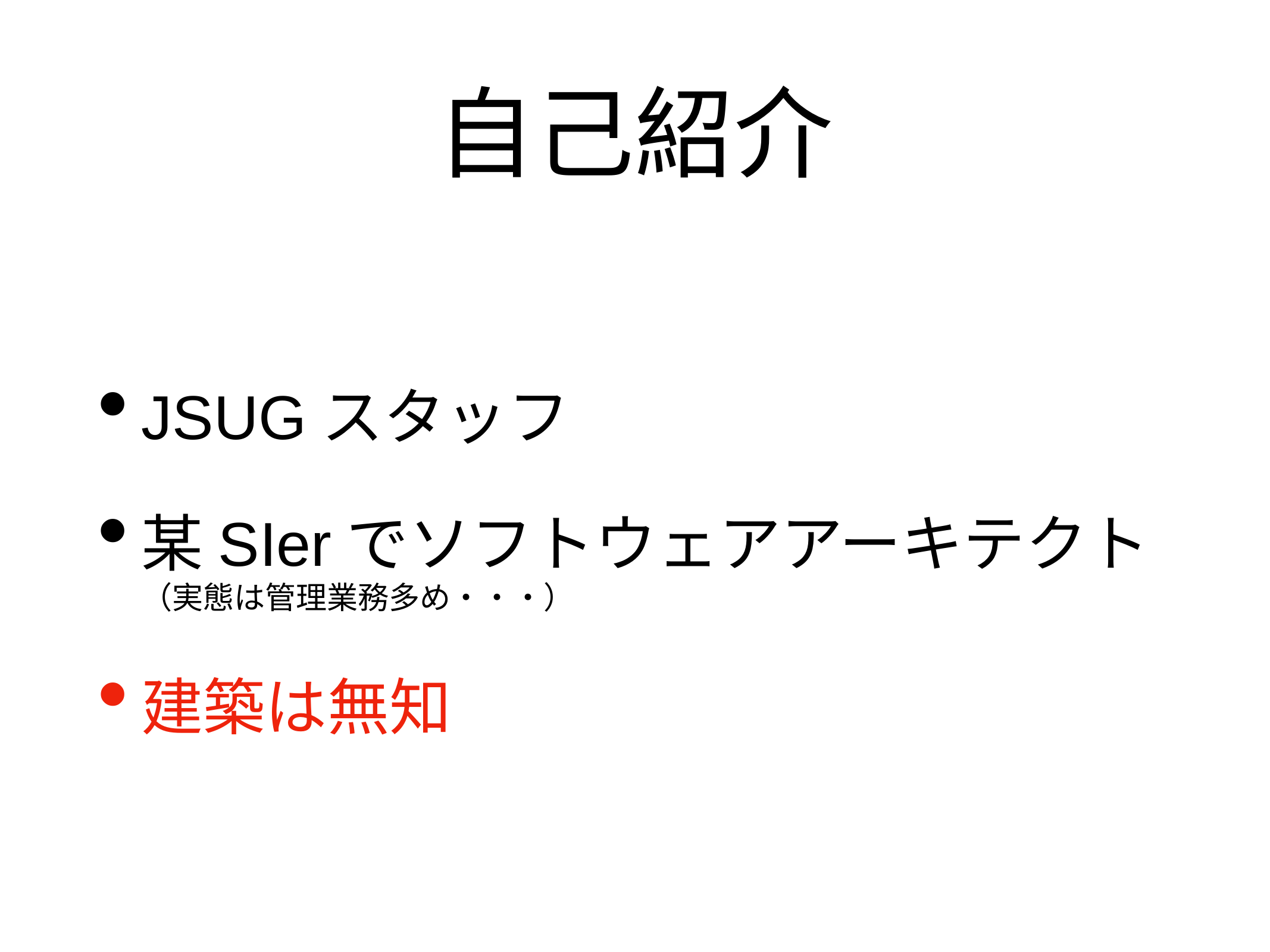

# 自己紹介
JSUGスタッフ
某SIerでソフトウェアアーキテクト
（実態は管理業務多め・・・）
建築は無知